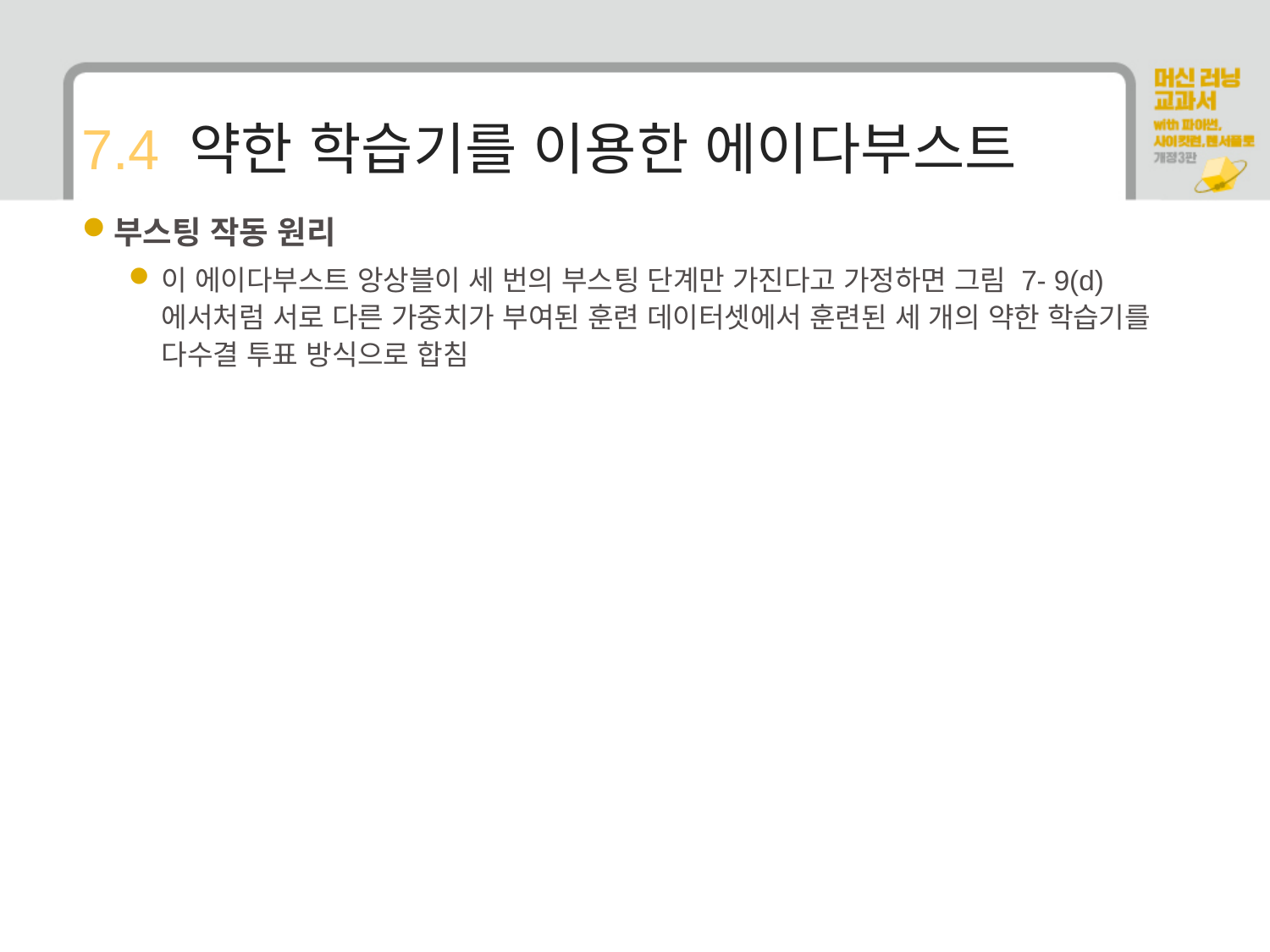

# 7.4 약한 학습기를 이용한 에이다부스트
부스팅 작동 원리
이 에이다부스트 앙상블이 세 번의 부스팅 단계만 가진다고 가정하면 그림 7- 9(d)에서처럼 서로 다른 가중치가 부여된 훈련 데이터셋에서 훈련된 세 개의 약한 학습기를 다수결 투표 방식으로 합침